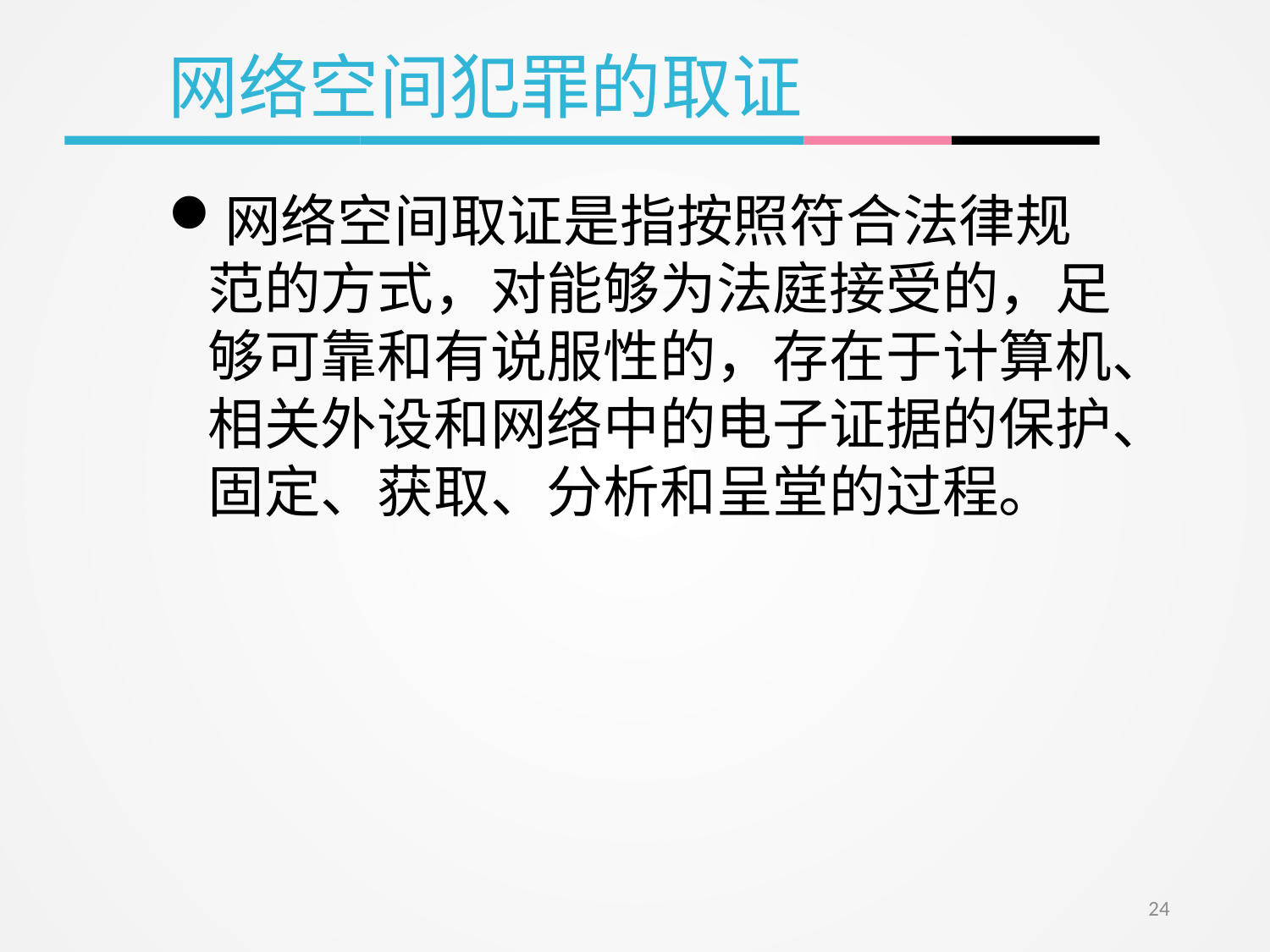

网络空间犯罪的取证

网络空间取证是指按照符合法律规范的方式，对能够为法庭接受的，足够可靠和有说服性的，存在于计算机、相关外设和网络中的电子证据的保护、固定、获取、分析和呈堂的过程。
24